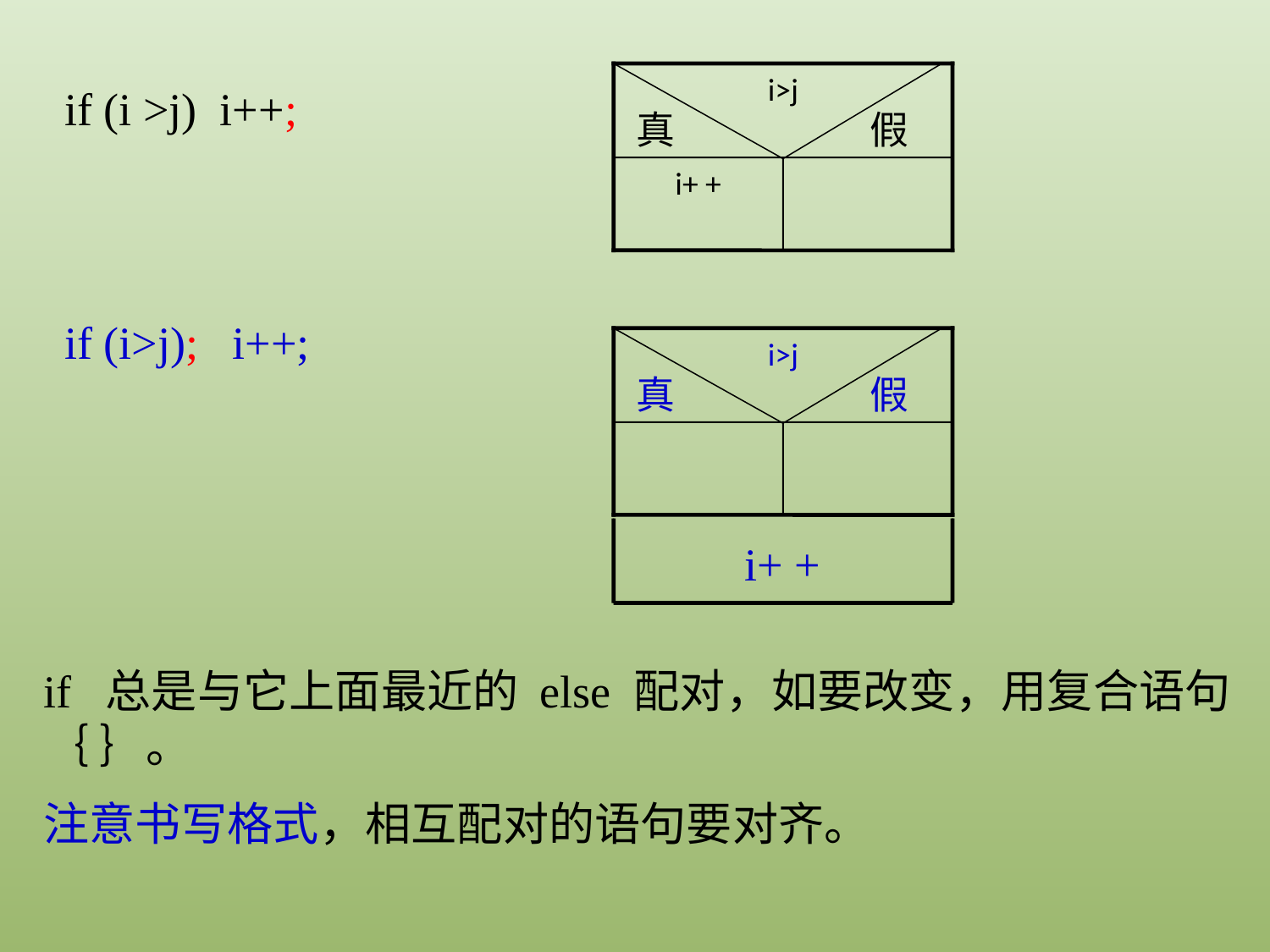

i>j

真
假
i+ +

if (i >j)  i++;

if (i>j);   i++;
i>j

真
假

i+ +

if  总是与它上面最近的 else 配对，如要改变，用复合语句｛ ｝。
注意书写格式，相互配对的语句要对齐。
99